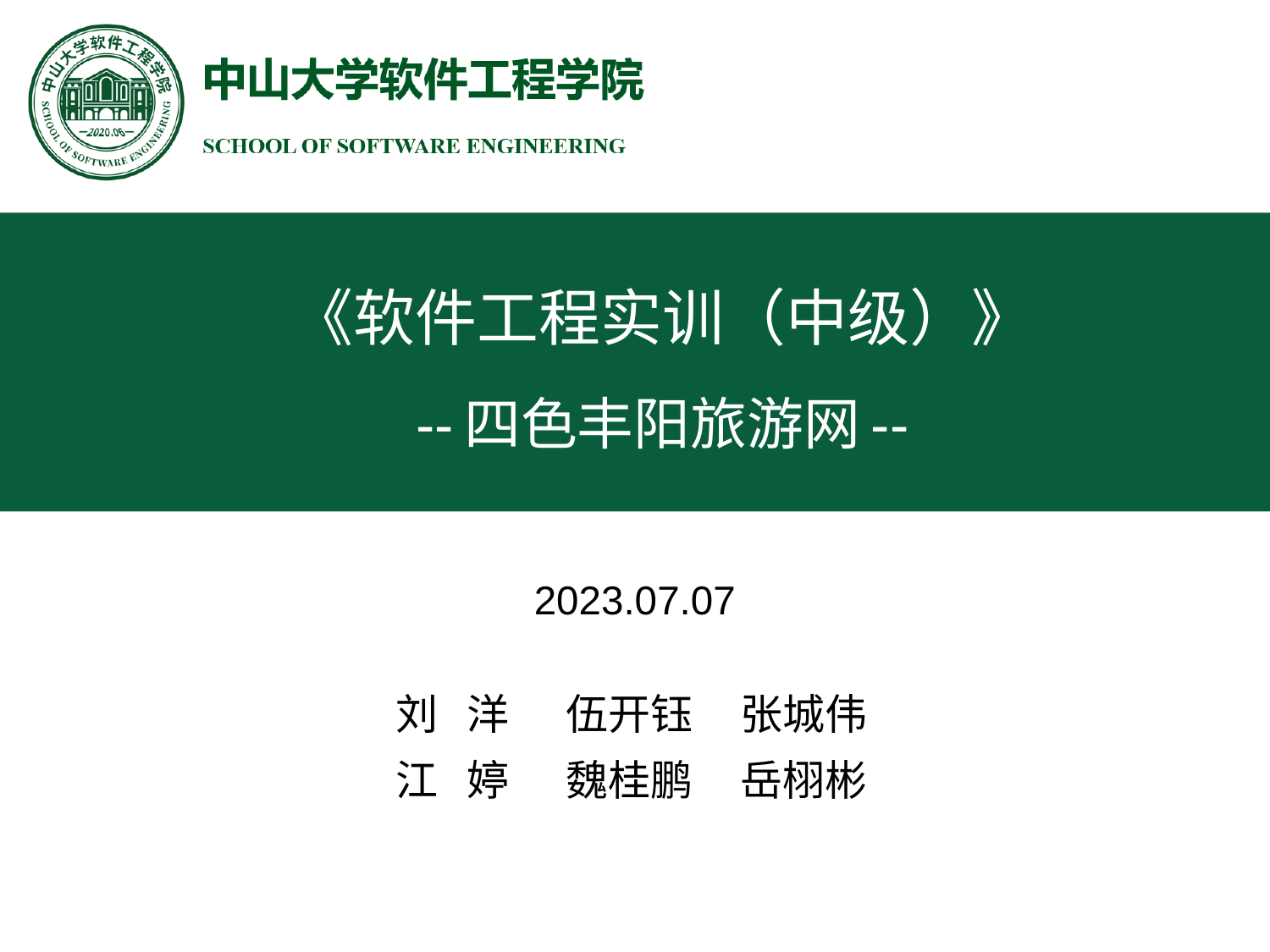

# 《软件工程实训（中级）》
--四色丰阳旅游网--
2023.07.07
刘   洋      伍开钰     张城伟
江   婷      魏桂鹏     岳栩彬